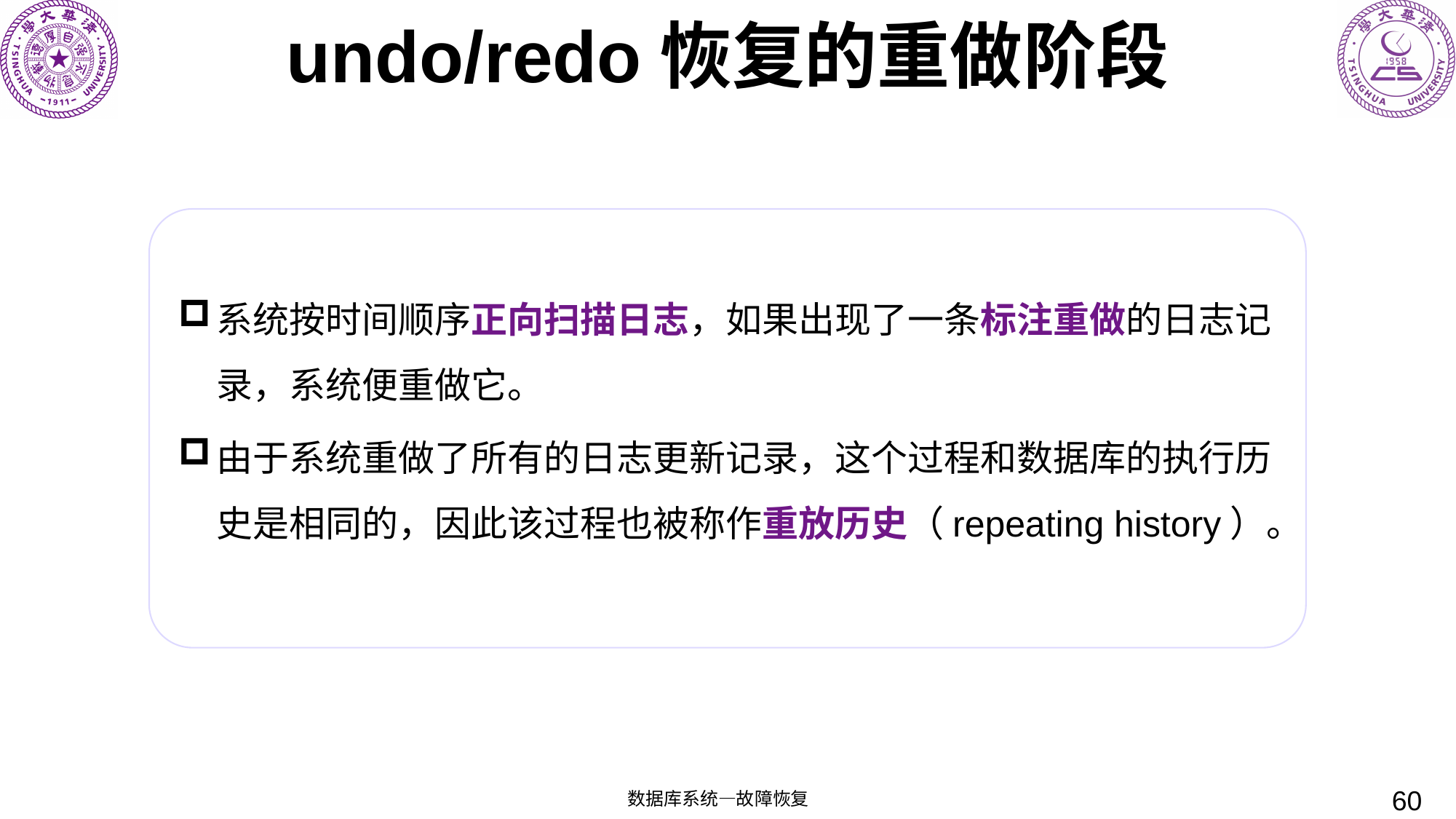

# undo/redo恢复的重做阶段

系统按时间顺序正向扫描日志，如果出现了一条标注重做的日志记录，系统便重做它。
由于系统重做了所有的日志更新记录，这个过程和数据库的执行历史是相同的，因此该过程也被称作重放历史（repeating history）。
60
数据库系统—故障恢复